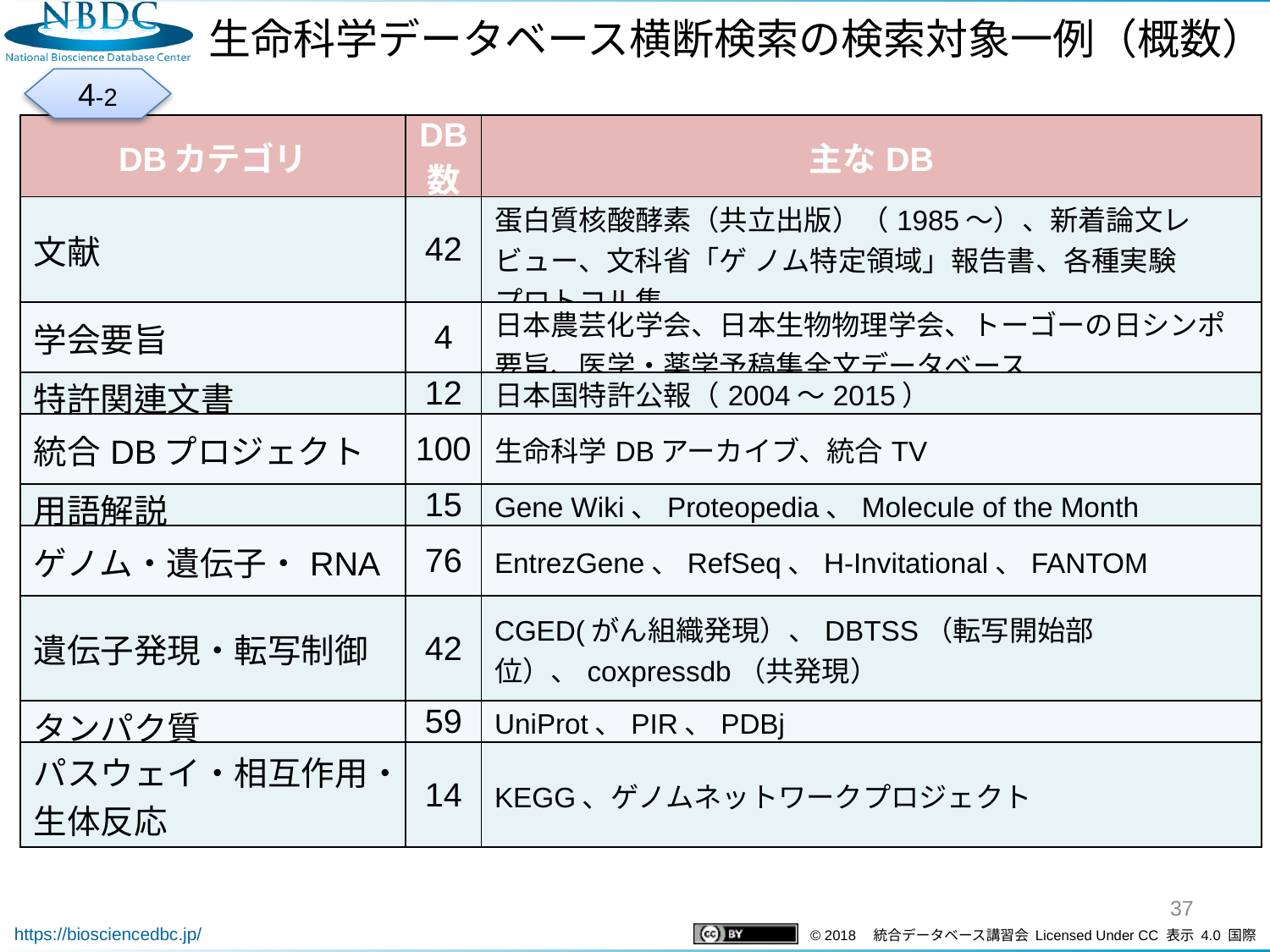

生命科学データベース横断検索の検索対象一例（概数）
4-2
| DBカテゴリ | DB 数 | 主なDB |
| --- | --- | --- |
| 文献 | 42 | 蛋白質核酸酵素（共立出版）（1985〜）、新着論文レビュー、文科省「ゲ ノム特定領域」報告書、各種実験 プロトコル集 |
| 学会要旨 | 4 | 日本農芸化学会、日本生物物理学会、トーゴーの日シンポ 要旨、医学・薬学予稿集全文データベース |
| 特許関連文書 | 12 | 日本国特許公報（2004〜2015） |
| 統合DBプロジェクト | 100 | 生命科学DBアーカイブ、統合TV |
| 用語解説 | 15 | Gene Wiki、Proteopedia、Molecule of the Month |
| ゲノム・遺伝子・RNA | 76 | EntrezGene、RefSeq、H-Invitational、FANTOM |
| 遺伝子発現・転写制御 | 42 | CGED(がん組織発現）、DBTSS（転写開始部位）、coxpressdb（共発現） |
| タンパク質 | 59 | UniProt、PIR、PDBj |
| パスウェイ・相互作用・生体反応 | 14 | KEGG、ゲノムネットワークプロジェクト |
37